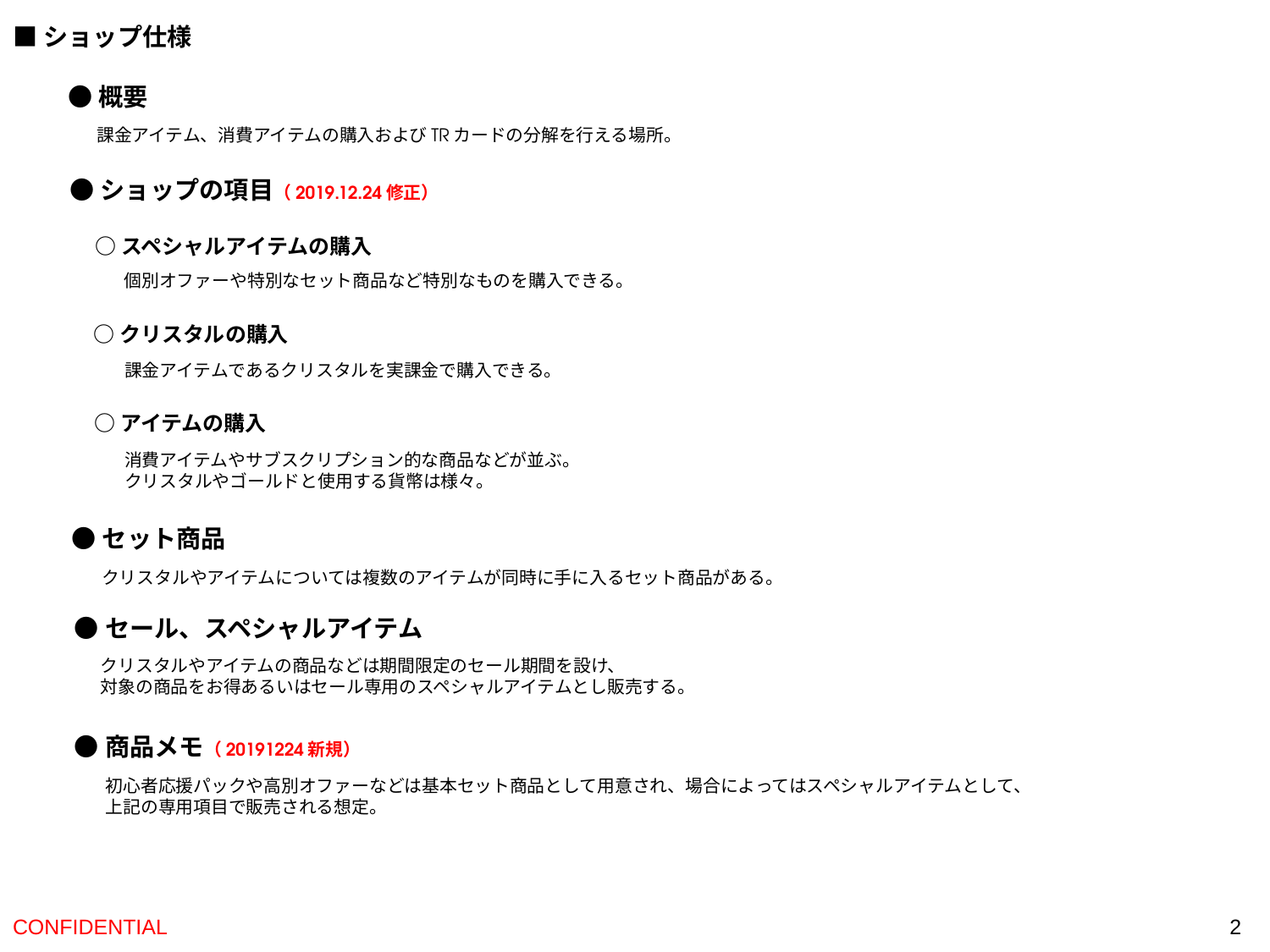

■ショップ仕様
●概要
課金アイテム、消費アイテムの購入およびTRカードの分解を行える場所。
●ショップの項目（2019.12.24修正）
○スペシャルアイテムの購入
個別オファーや特別なセット商品など特別なものを購入できる。
○クリスタルの購入
課金アイテムであるクリスタルを実課金で購入できる。
○アイテムの購入
消費アイテムやサブスクリプション的な商品などが並ぶ。
クリスタルやゴールドと使用する貨幣は様々。
●セット商品
クリスタルやアイテムについては複数のアイテムが同時に手に入るセット商品がある。
●セール、スペシャルアイテム
クリスタルやアイテムの商品などは期間限定のセール期間を設け、
対象の商品をお得あるいはセール専用のスペシャルアイテムとし販売する。
●商品メモ（20191224新規）
初心者応援パックや高別オファーなどは基本セット商品として用意され、場合によってはスペシャルアイテムとして、
上記の専用項目で販売される想定。
2
CONFIDENTIAL